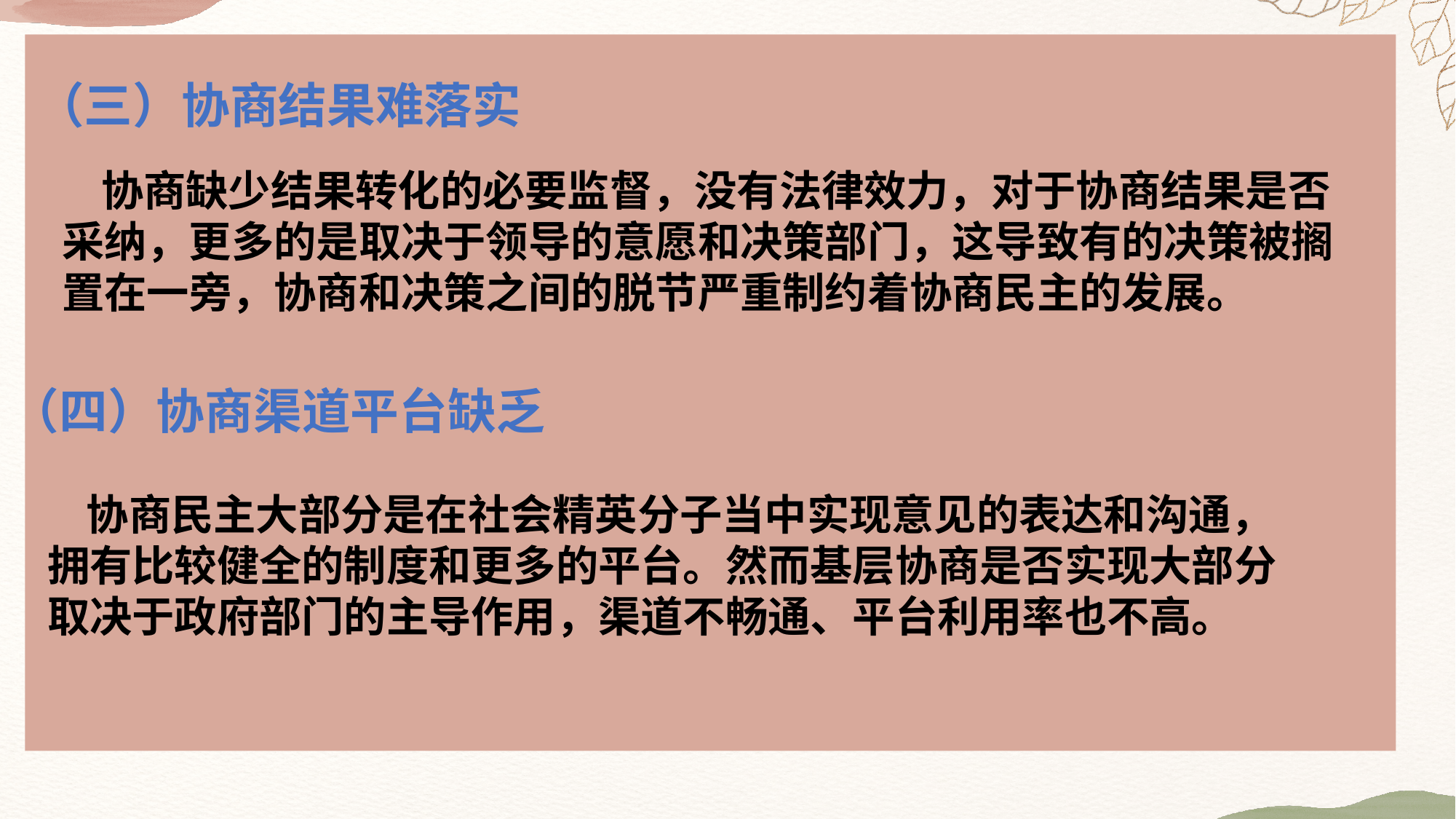

（三）协商结果难落实
   协商缺少结果转化的必要监督，没有法律效力，对于协商结果是否采纳，更多的是取决于领导的意愿和决策部门，这导致有的决策被搁置在一旁，协商和决策之间的脱节严重制约着协商民主的发展。

（四）协商渠道平台缺乏
   协商民主大部分是在社会精英分子当中实现意见的表达和沟通，拥有比较健全的制度和更多的平台。然而基层协商是否实现大部分取决于政府部门的主导作用，渠道不畅通、平台利用率也不高。